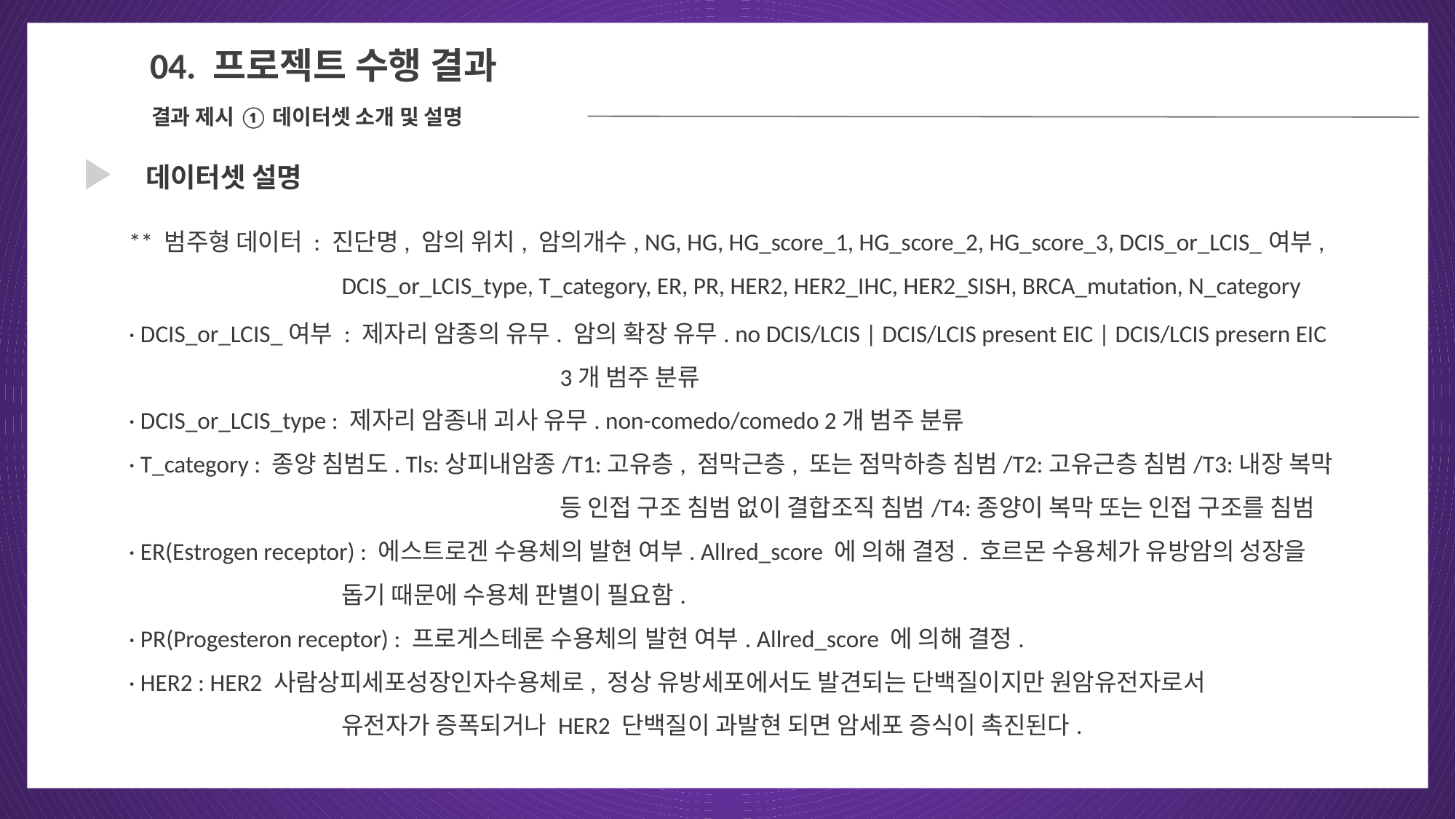

04
04. 프로젝트 수행 결과
결과 제시 ① 데이터셋 소개 및 설명
▶
데이터셋 설명
 ** 범주형 데이터 : 진단명, 암의 위치, 암의개수, NG, HG, HG_score_1, HG_score_2, HG_score_3, DCIS_or_LCIS_여부,
DCIS_or_LCIS_type, T_category, ER, PR, HER2, HER2_IHC, HER2_SISH, BRCA_mutation, N_category
 · DCIS_or_LCIS_여부 : 제자리 암종의 유무. 암의 확장 유무. no DCIS/LCIS | DCIS/LCIS present EIC | DCIS/LCIS presern EIC
				3개 범주 분류
 · DCIS_or_LCIS_type : 제자리 암종내 괴사 유무. non-comedo/comedo 2개 범주 분류
 · T_category : 종양 침범도. Tls:상피내암종/T1:고유층, 점막근층, 또는 점막하층 침범/T2:고유근층 침범/T3:내장 복막
				등 인접 구조 침범 없이 결합조직 침범/T4:종양이 복막 또는 인접 구조를 침범
 · ER(Estrogen receptor) : 에스트로겐 수용체의 발현 여부. Allred_score 에 의해 결정. 호르몬 수용체가 유방암의 성장을
돕기 때문에 수용체 판별이 필요함.
 · PR(Progesteron receptor) : 프로게스테론 수용체의 발현 여부. Allred_score 에 의해 결정.
 · HER2 : HER2 사람상피세포성장인자수용체로, 정상 유방세포에서도 발견되는 단백질이지만 원암유전자로서
유전자가 증폭되거나 HER2 단백질이 과발현 되면 암세포 증식이 촉진된다.